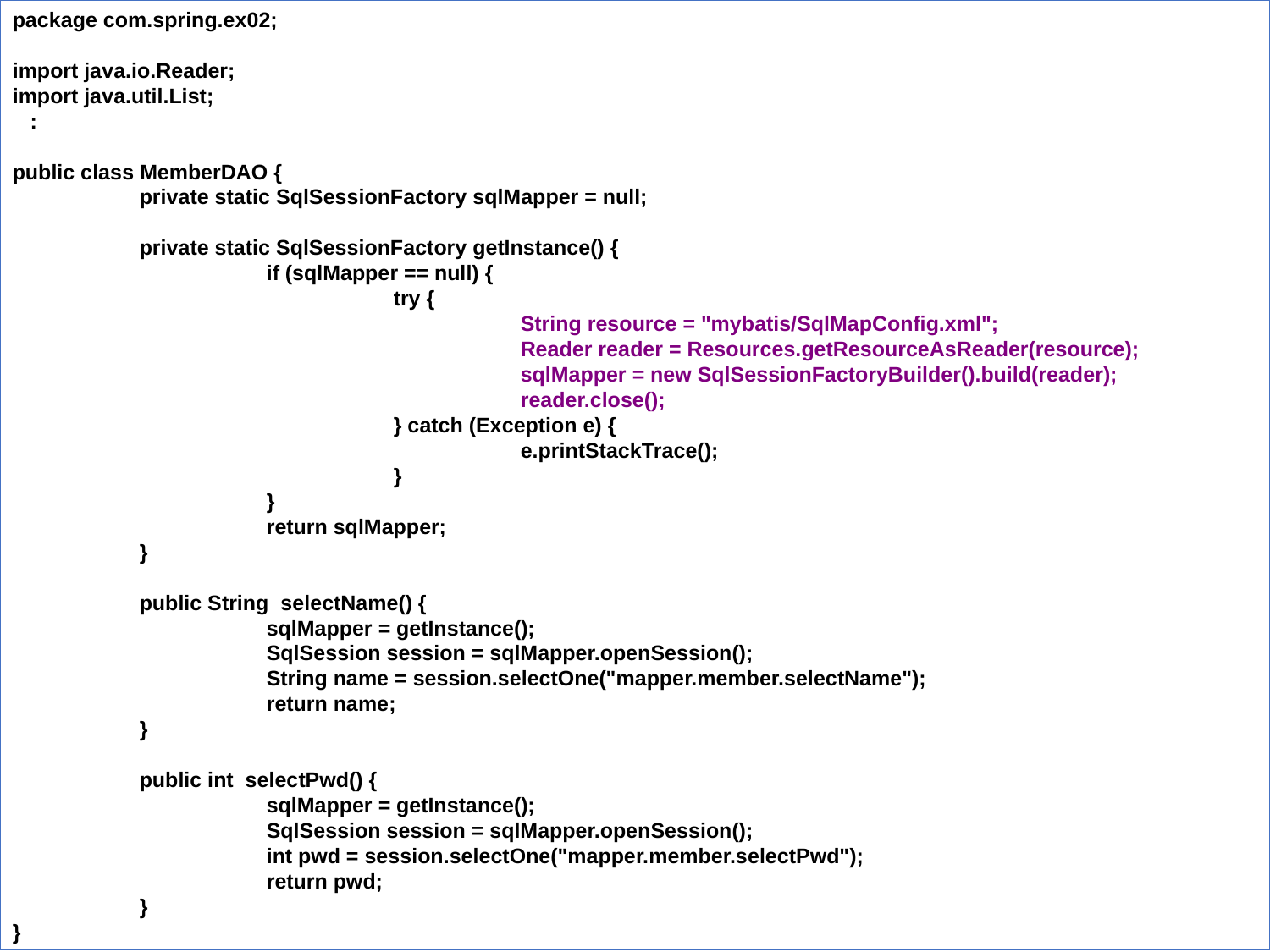

package com.spring.ex02;

import java.io.Reader;
import java.util.List;
   :

public class MemberDAO {
	private static SqlSessionFactory sqlMapper = null;

	private static SqlSessionFactory getInstance() {
		if (sqlMapper == null) {
			try {
				String resource = "mybatis/SqlMapConfig.xml";
				Reader reader = Resources.getResourceAsReader(resource);
				sqlMapper = new SqlSessionFactoryBuilder().build(reader);
				reader.close();
			} catch (Exception e) {
				e.printStackTrace();
			}
		}
		return sqlMapper;
	}

	public String  selectName() {
		sqlMapper = getInstance();
		SqlSession session = sqlMapper.openSession();
		String name = session.selectOne("mapper.member.selectName");
		return name;
	}

	public int  selectPwd() {
		sqlMapper = getInstance();
		SqlSession session = sqlMapper.openSession();
		int pwd = session.selectOne("mapper.member.selectPwd");
		return pwd;
	}
}
23장 마이바티스 프레임워크 사용하기
23.4 마이바티스 이용해 회원 정보 CRUD 실습